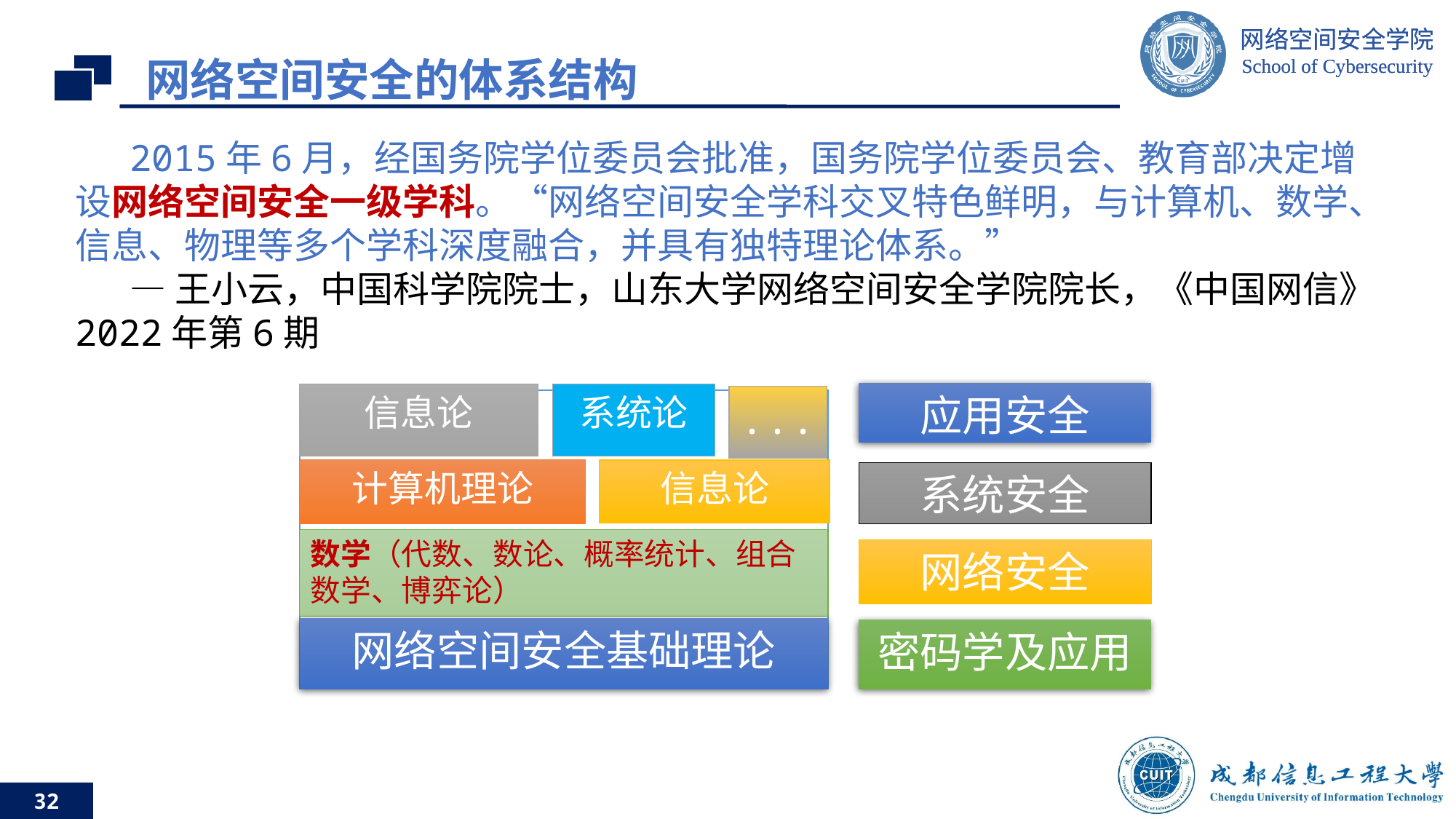

网络空间安全的体系结构
2015年6月，经国务院学位委员会批准，国务院学位委员会、教育部决定增设网络空间安全一级学科。“网络空间安全学科交叉特色鲜明，与计算机、数学、信息、物理等多个学科深度融合，并具有独特理论体系。”
—王小云，中国科学院院士，山东大学网络空间安全学院院长，《中国网信》2022年第6期
应用安全
信息论
系统论
...

计算机理论
信息论
系统安全
数学（代数、数论、概率统计、组合数学、博弈论）
网络安全
网络空间安全基础理论
密码学及应用
32